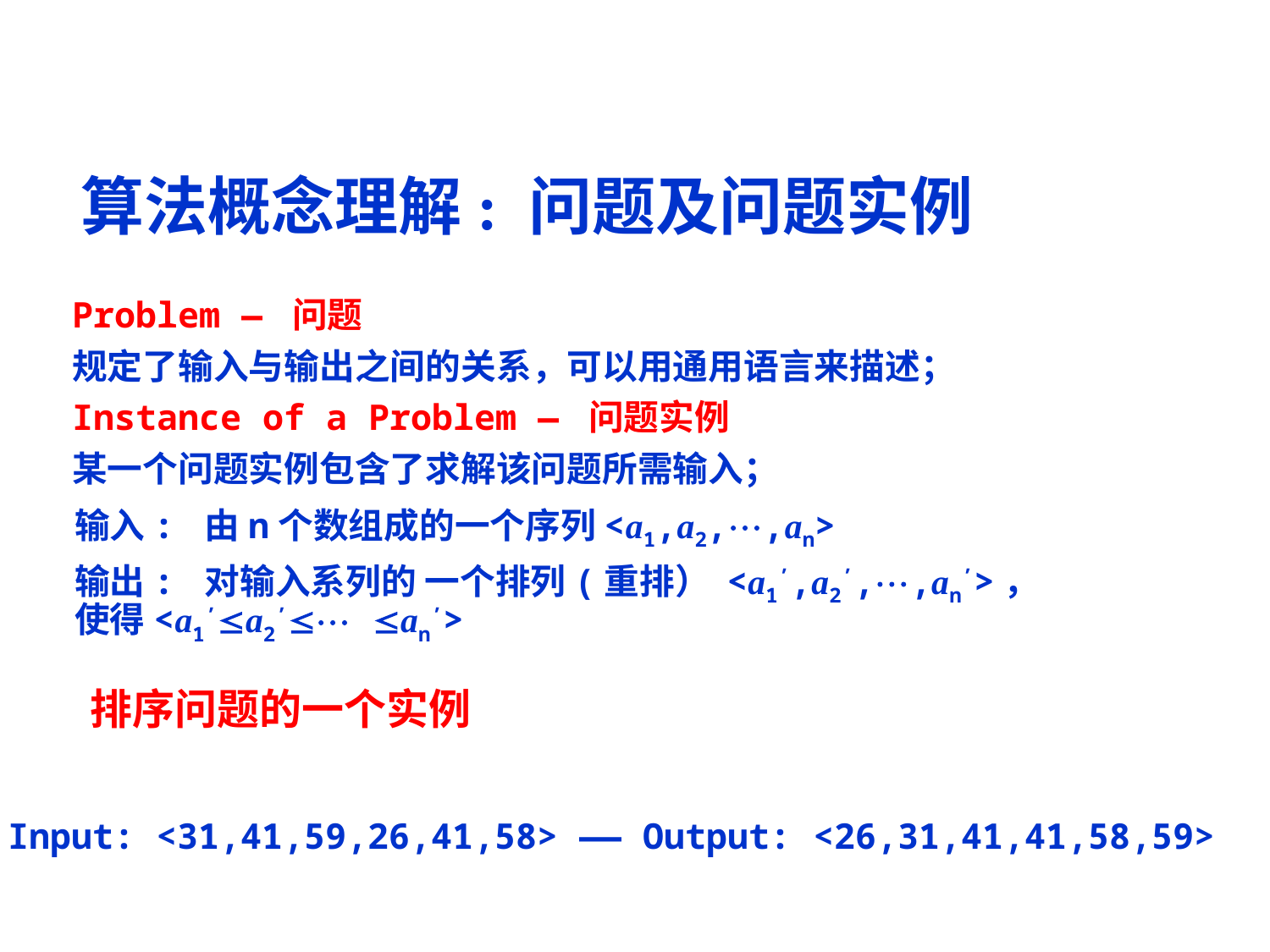

算法概念理解: 问题及问题实例
Problem — 问题
规定了输入与输出之间的关系，可以用通用语言来描述；
Instance of a Problem — 问题实例
某一个问题实例包含了求解该问题所需输入；
输入: 由n个数组成的一个序列<a1,a2,…,an>
输出: 对输入系列的 一个排列(重排） <a1’,a2’,…,an’>，使得<a1’≤a2’≤… ≤an’>
排序问题的一个实例
Input: <31,41,59,26,41,58> —— Output: <26,31,41,41,58,59>